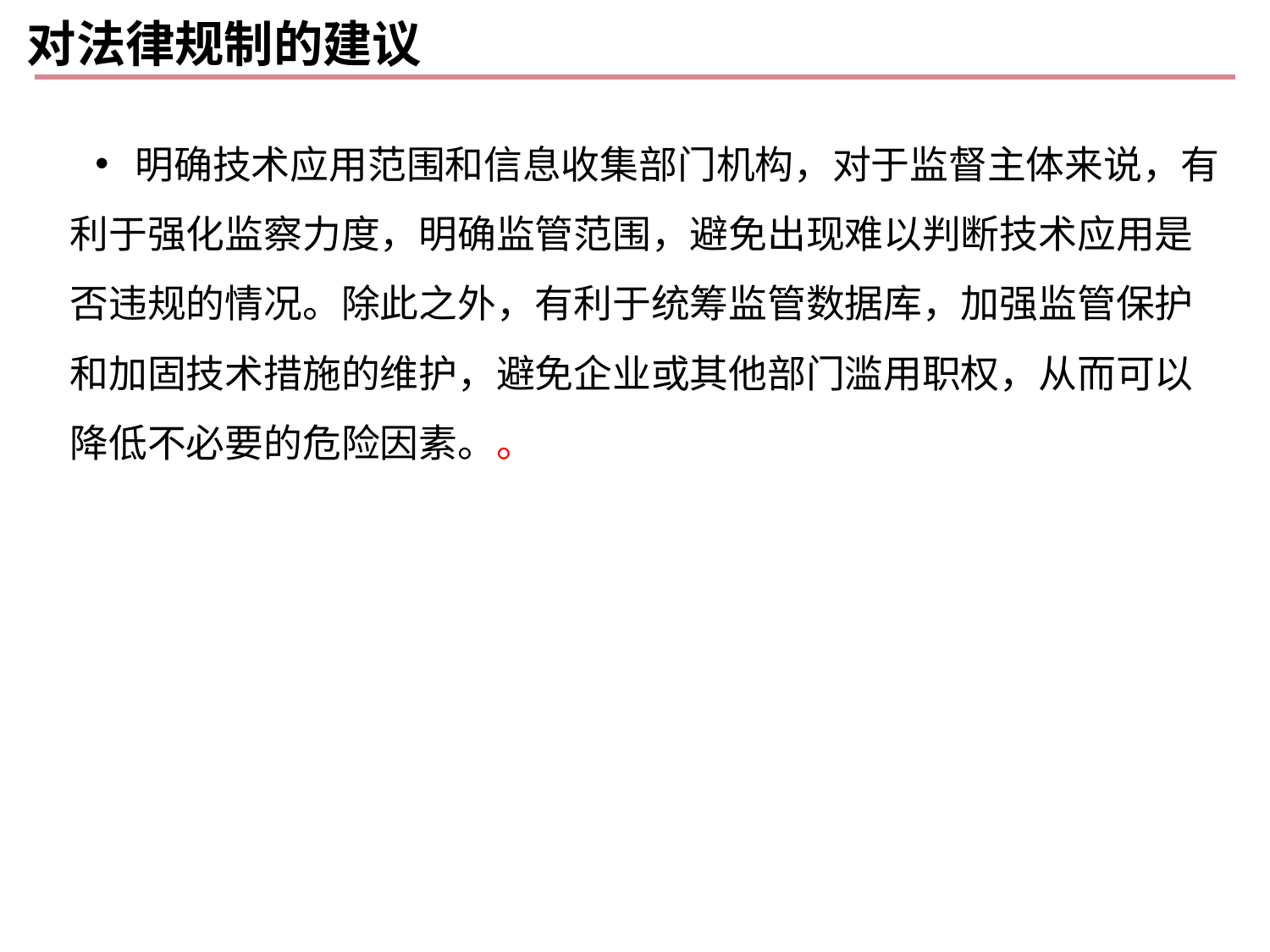

# 对法律规制的建议
  明确技术应用范围和信息收集部门机构，对于监督主体来说，有利于强化监察力度，明确监管范围，避免出现难以判断技术应用是否违规的情况。除此之外，有利于统筹监管数据库，加强监管保护和加固技术措施的维护，避免企业或其他部门滥用职权，从而可以降低不必要的危险因素。。